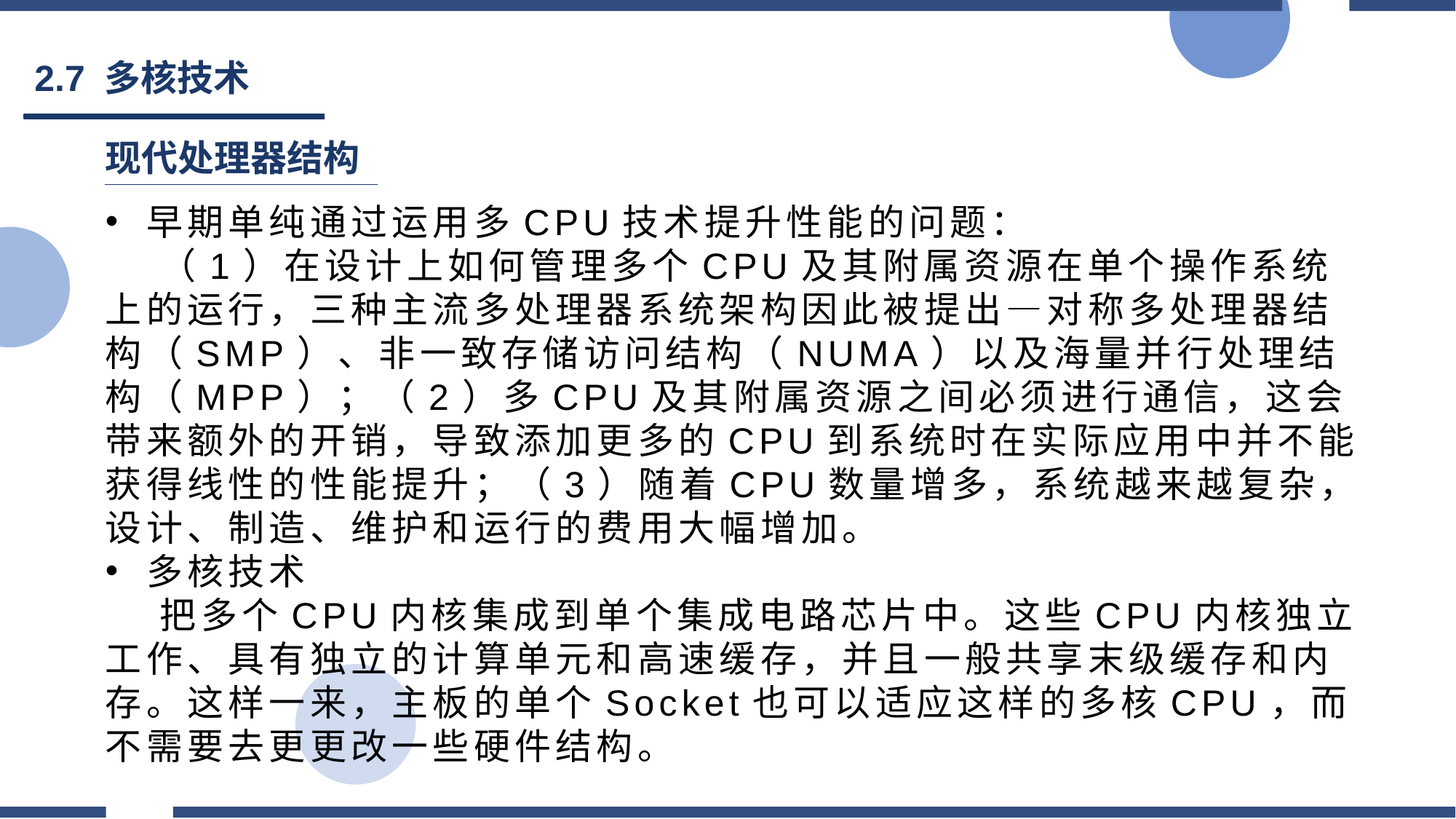

# 2.7 多核技术
现代处理器结构
早期单纯通过运用多CPU技术提升性能的问题：
（1）在设计上如何管理多个CPU及其附属资源在单个操作系统上的运行，三种主流多处理器系统架构因此被提出—对称多处理器结构（SMP）、非一致存储访问结构（NUMA）以及海量并行处理结构（MPP）；（2）多CPU及其附属资源之间必须进行通信，这会带来额外的开销，导致添加更多的CPU到系统时在实际应用中并不能获得线性的性能提升；（3）随着CPU数量增多，系统越来越复杂，设计、制造、维护和运行的费用大幅增加。
多核技术
把多个CPU内核集成到单个集成电路芯片中。这些CPU内核独立工作、具有独立的计算单元和高速缓存，并且一般共享末级缓存和内存。这样一来，主板的单个Socket也可以适应这样的多核CPU，而不需要去更更改一些硬件结构。